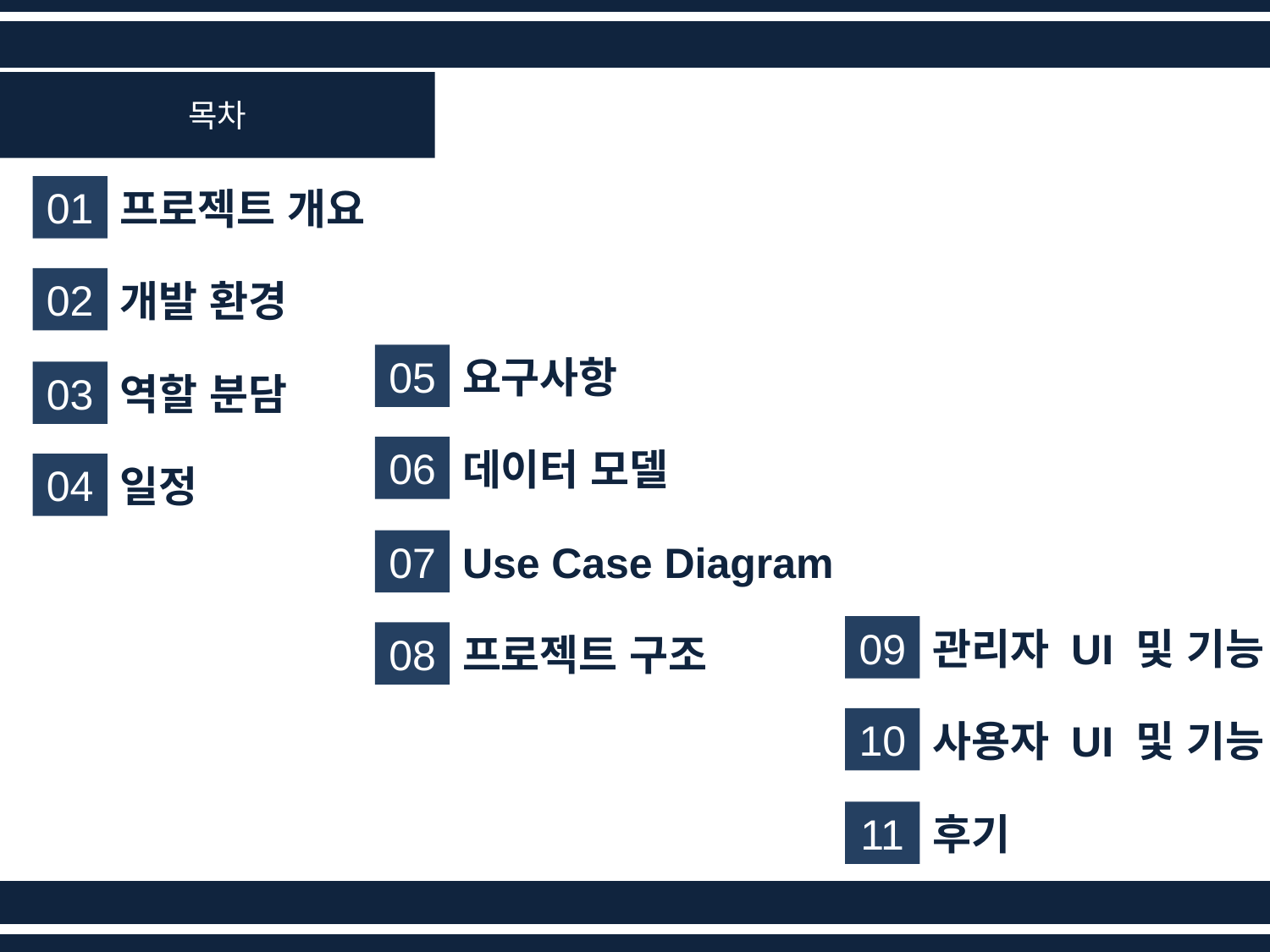

목차
01
프로젝트 개요
02
개발 환경
05
요구사항
03
역할 분담
06
데이터 모델
04
일정
07
Use Case Diagram
09
관리자 UI 및 기능
08
프로젝트 구조
10
사용자 UI 및 기능
11
후기